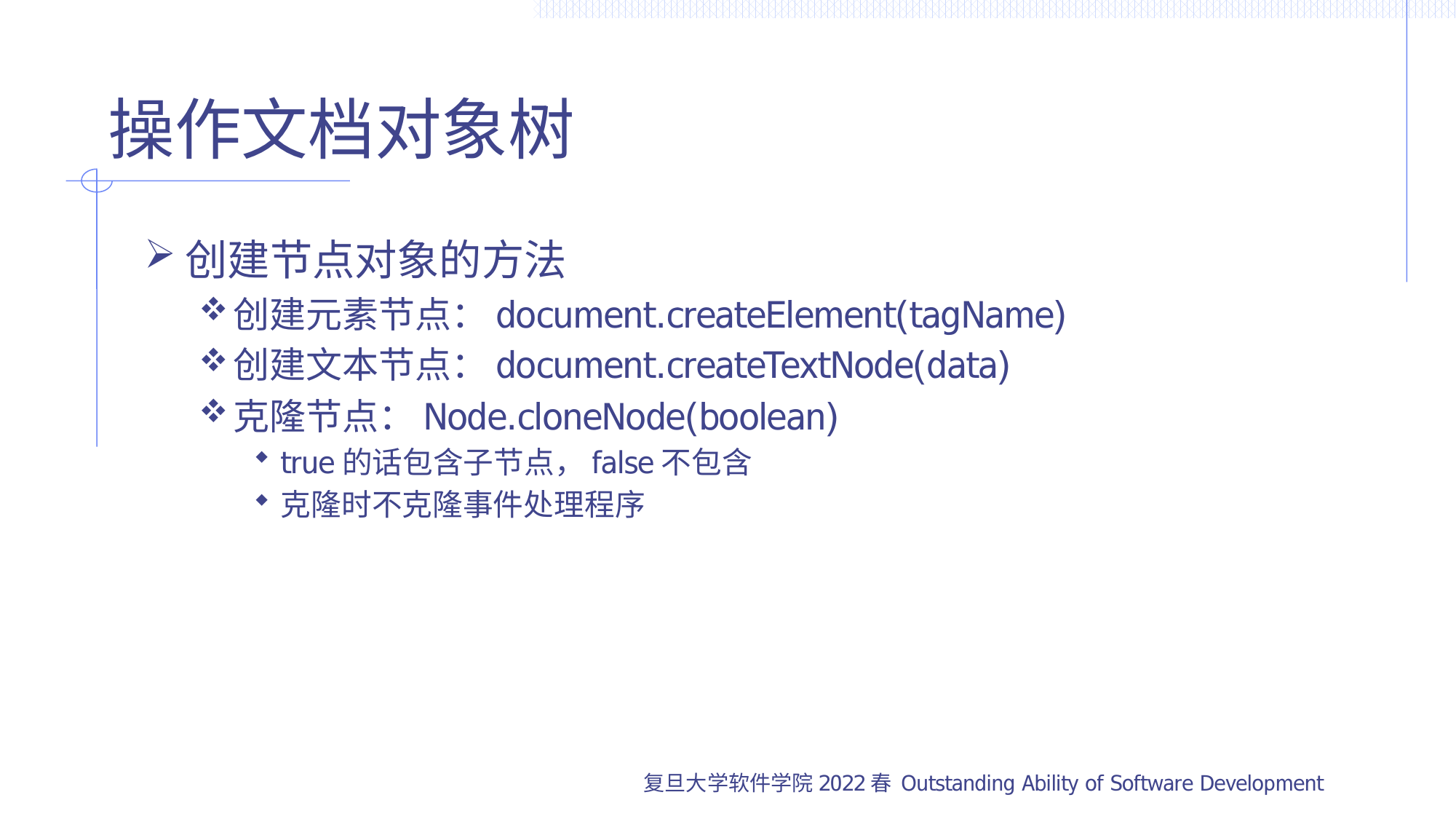

# 操作文档对象树
创建节点对象的方法
创建元素节点：document.createElement(tagName)
创建文本节点：document.createTextNode(data)
克隆节点：Node.cloneNode(boolean)
true的话包含子节点，false不包含
克隆时不克隆事件处理程序